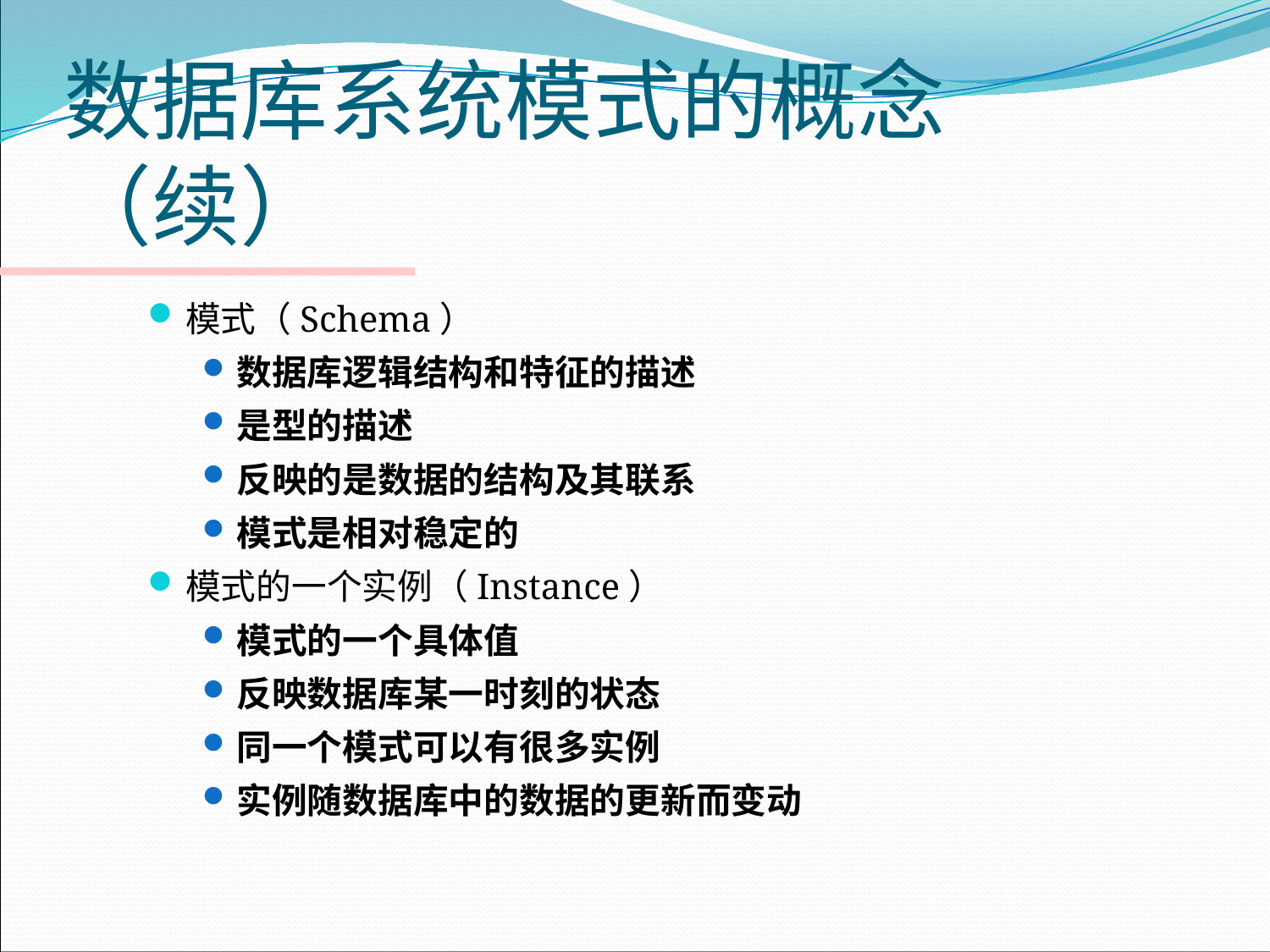

# 数据库系统模式的概念（续）
模式（Schema）
数据库逻辑结构和特征的描述
是型的描述
反映的是数据的结构及其联系
模式是相对稳定的
模式的一个实例（Instance）
模式的一个具体值
反映数据库某一时刻的状态
同一个模式可以有很多实例
实例随数据库中的数据的更新而变动
69